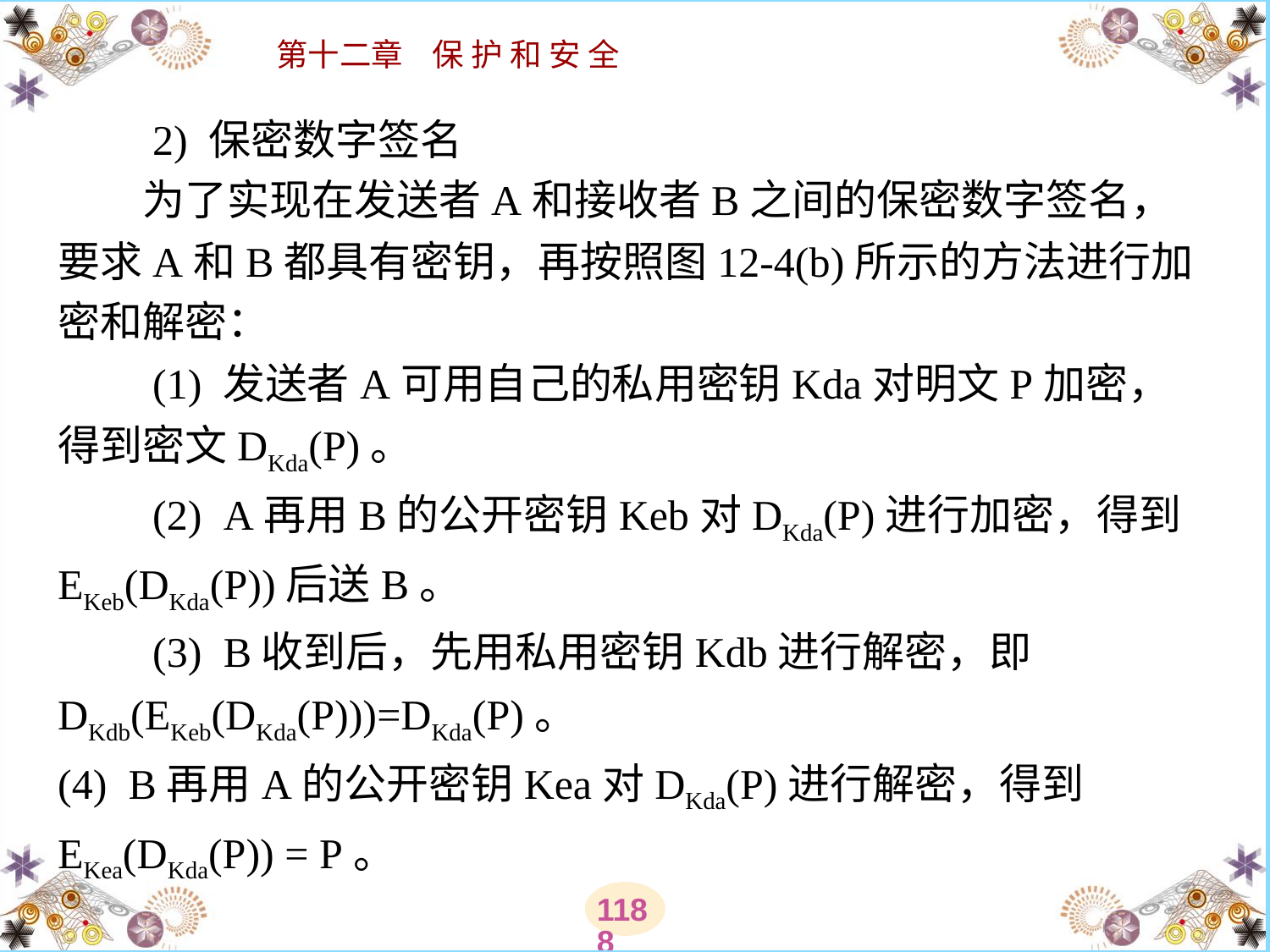

# 2) 保密数字签名 　　为了实现在发送者A和接收者B之间的保密数字签名，要求A和B都具有密钥，再按照图12-4(b)所示的方法进行加密和解密： 　　(1) 发送者A可用自己的私用密钥Kda对明文P加密，得到密文DKda(P)。 　　(2)  A再用B的公开密钥Keb对DKda(P)进行加密，得到EKeb(DKda(P))后送B。 　　(3)  B收到后，先用私用密钥Kdb进行解密，即DKdb(EKeb(DKda(P)))=DKda(P)。 (4)  B再用A的公开密钥Kea对DKda(P)进行解密，得到EKea(DKda(P)) = P。